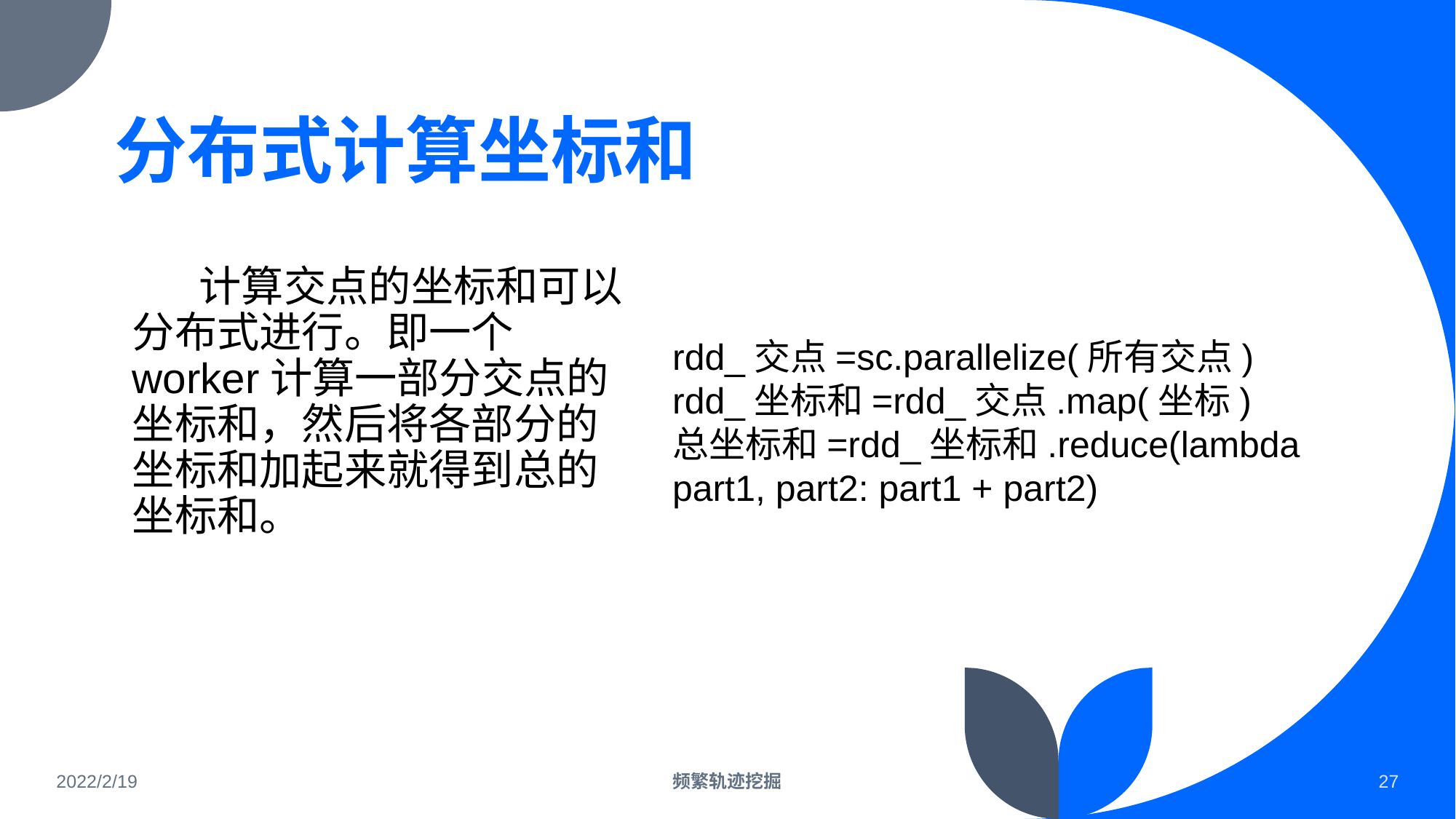

# 分布式计算坐标和
      计算交点的坐标和可以分布式进行。即一个worker计算一部分交点的坐标和，然后将各部分的坐标和加起来就得到总的坐标和。
rdd_交点=sc.parallelize(所有交点)
rdd_坐标和=rdd_交点.map(坐标)
总坐标和=rdd_坐标和.reduce(lambda part1, part2: part1 + part2)
2022/2/19
频繁轨迹挖掘
27